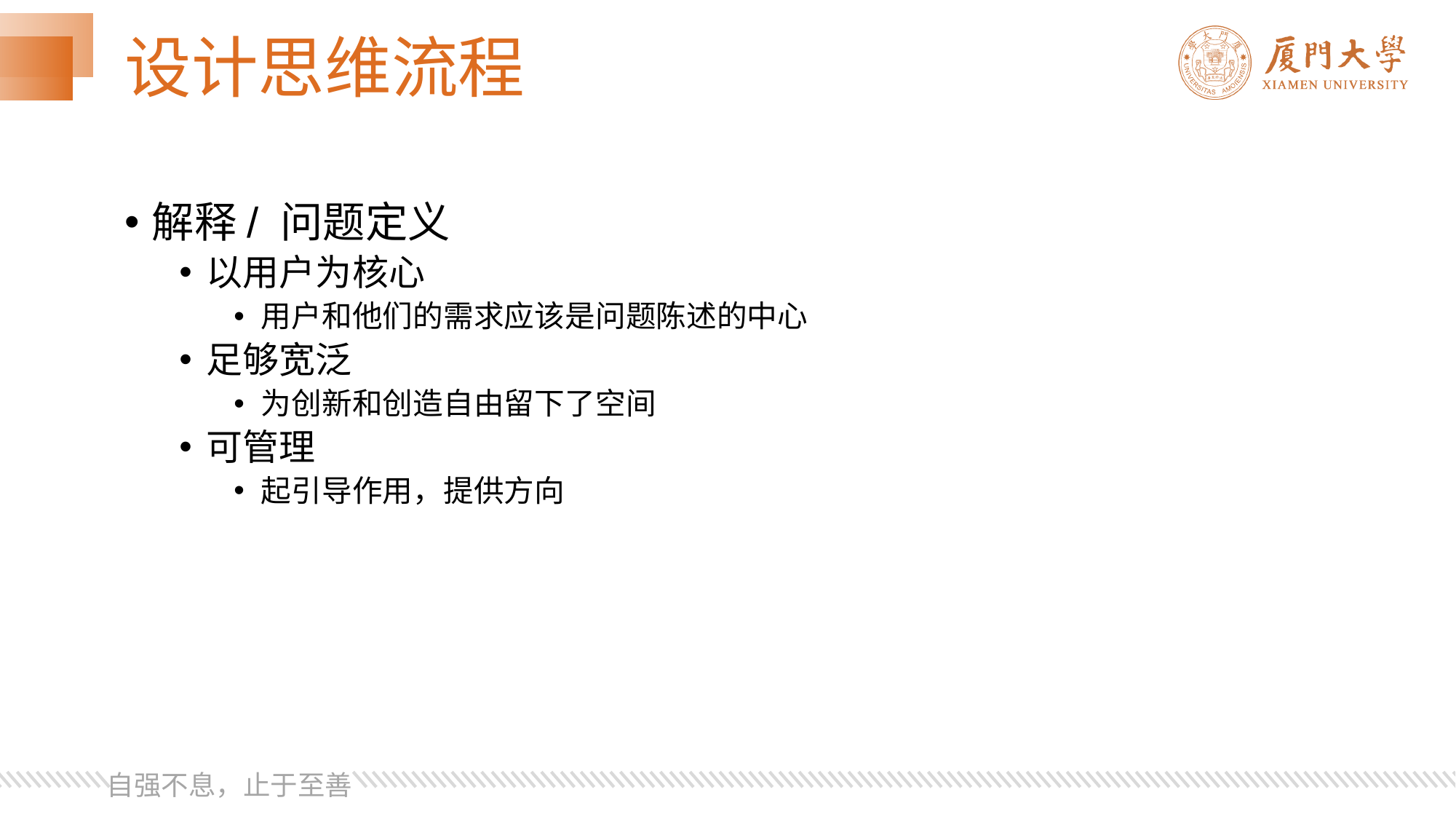

# 设计思维流程
解释/ 问题定义
以用户为核心
用户和他们的需求应该是问题陈述的中心
足够宽泛
为创新和创造自由留下了空间
可管理
起引导作用，提供方向